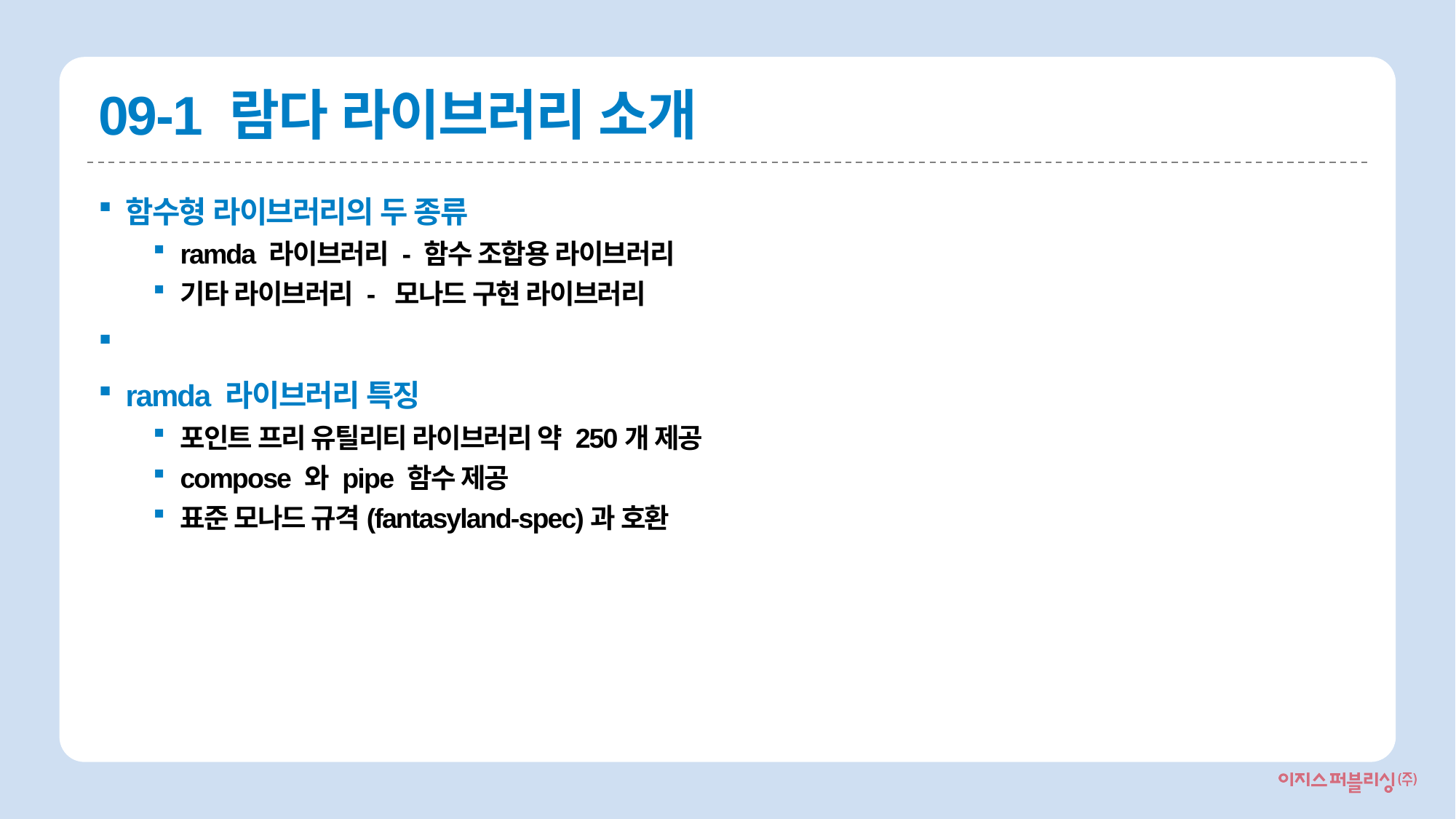

# 09-1 람다 라이브러리 소개
함수형 라이브러리의 두 종류
ramda 라이브러리 - 함수 조합용 라이브러리
기타 라이브러리 -  모나드 구현 라이브러리

ramda 라이브러리 특징
포인트 프리 유틸리티 라이브러리 약 250개 제공
compose 와 pipe 함수 제공
표준 모나드 규격(fantasyland-spec)과 호환